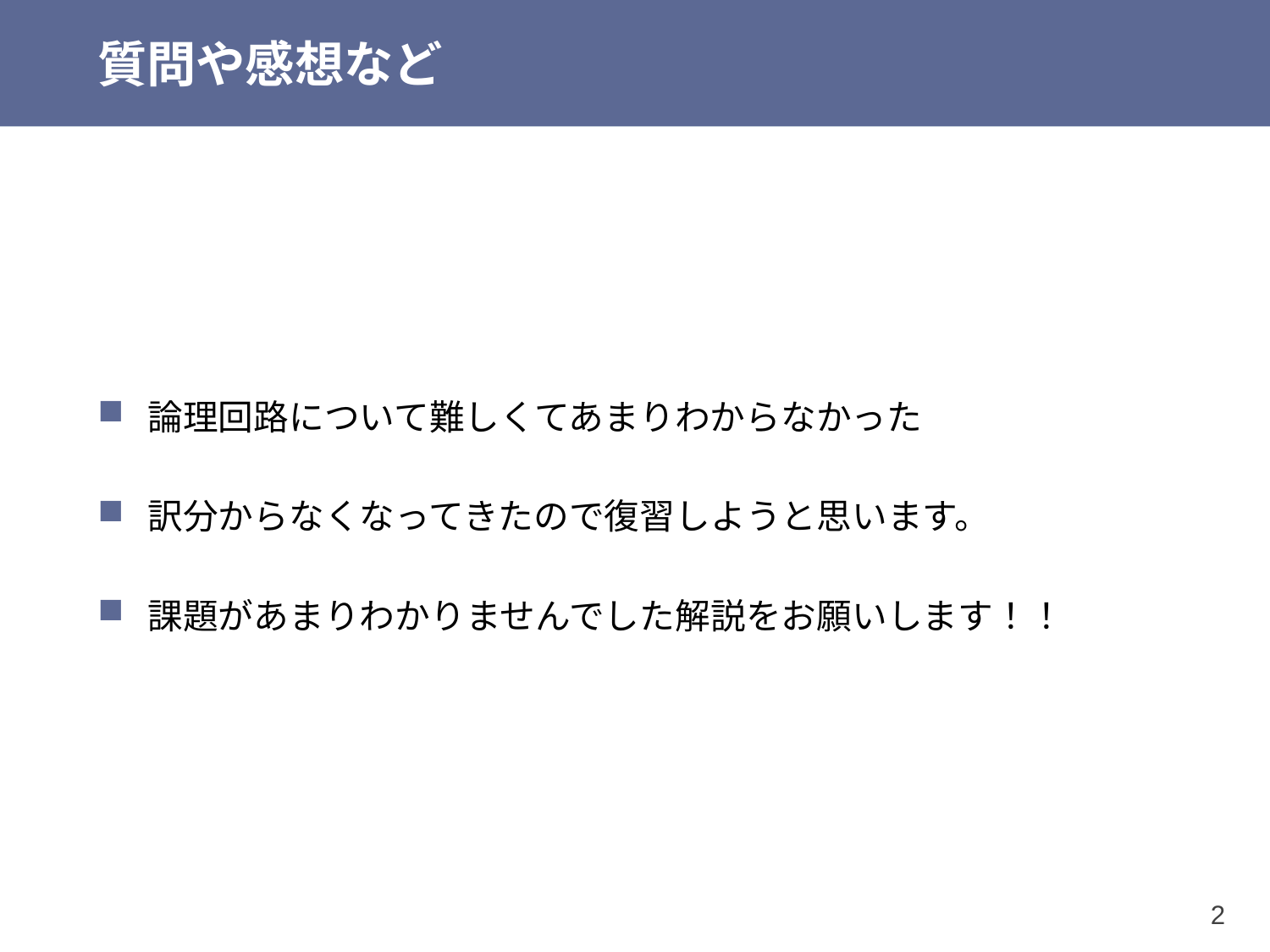

# 質問や感想など
論理回路について難しくてあまりわからなかった
訳分からなくなってきたので復習しようと思います。
課題があまりわかりませんでした解説をお願いします！！